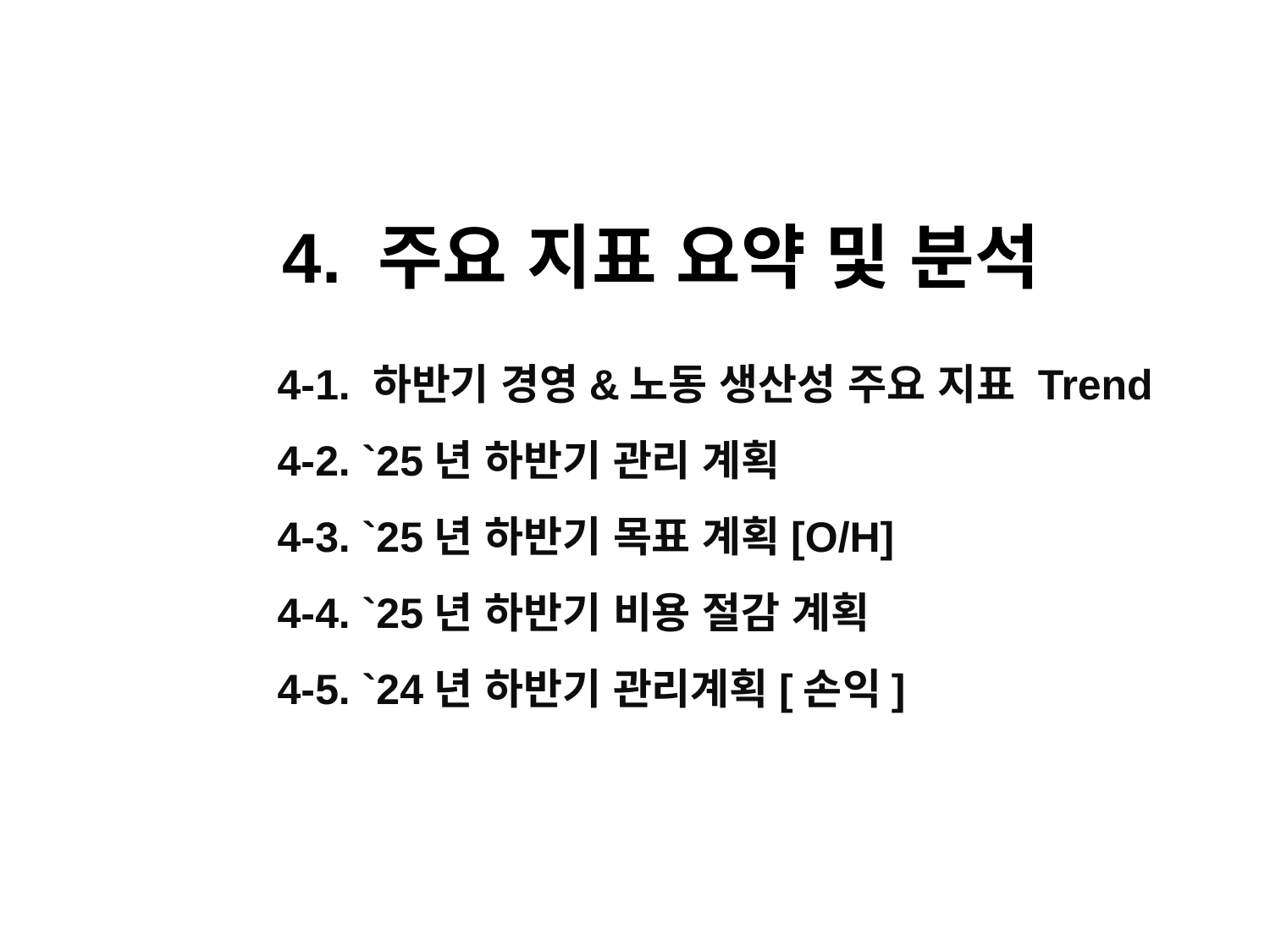

4. 주요 지표 요약 및 분석
4-1. 하반기 경영&노동 생산성 주요 지표 Trend
4-2. `25년 하반기 관리 계획
4-3. `25년 하반기 목표 계획[O/H]
4-4. `25년 하반기 비용 절감 계획
4-5. `24년 하반기 관리계획[손익]